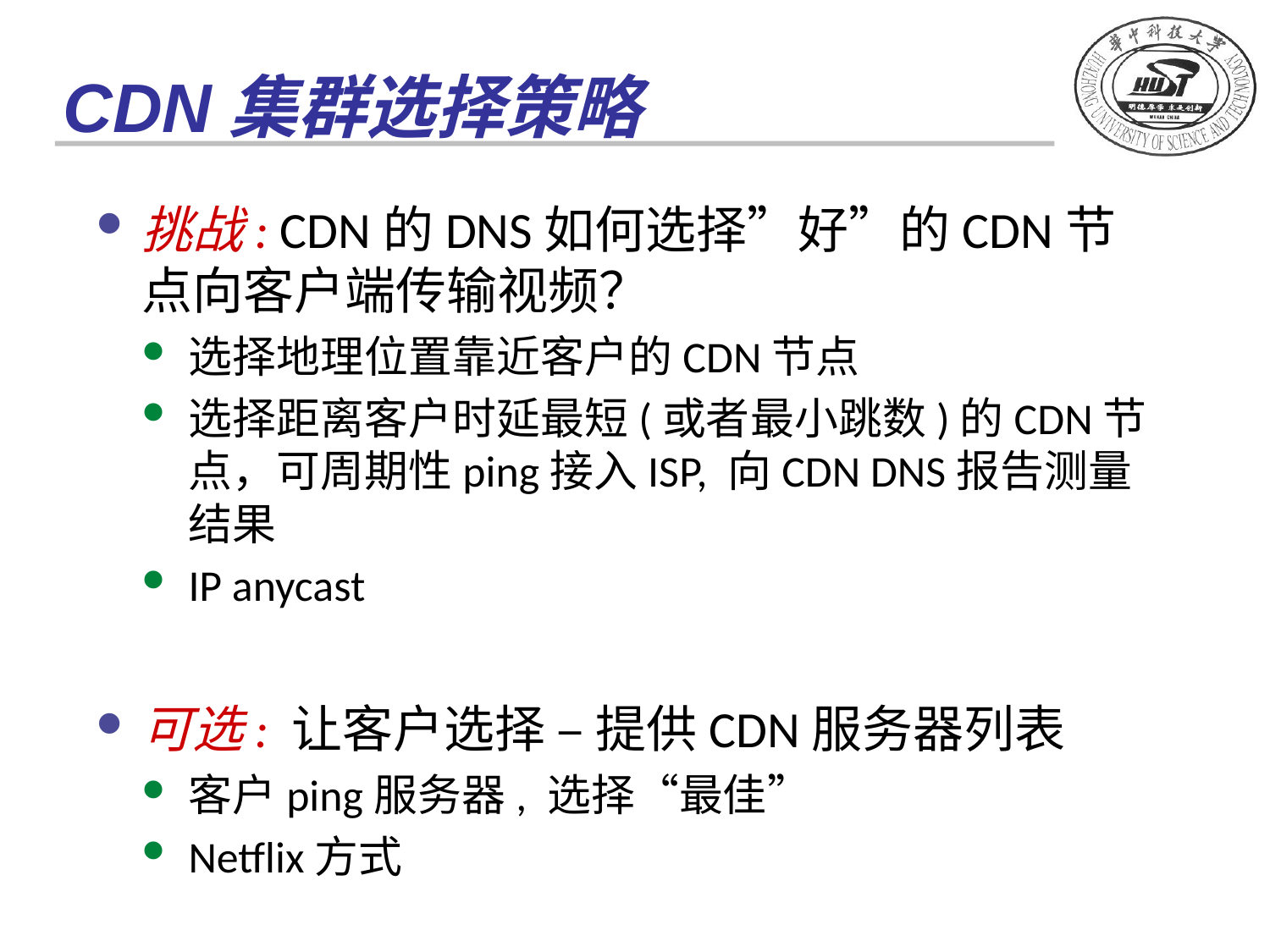

# CDN集群选择策略
挑战: CDN的DNS如何选择”好”的CDN节点向客户端传输视频？
选择地理位置靠近客户的CDN节点
选择距离客户时延最短(或者最小跳数)的CDN节点，可周期性ping接入ISP, 向CDN DNS报告测量结果
IP anycast

可选: 让客户选择 – 提供CDN服务器列表
客户ping服务器, 选择“最佳”
Netflix方式